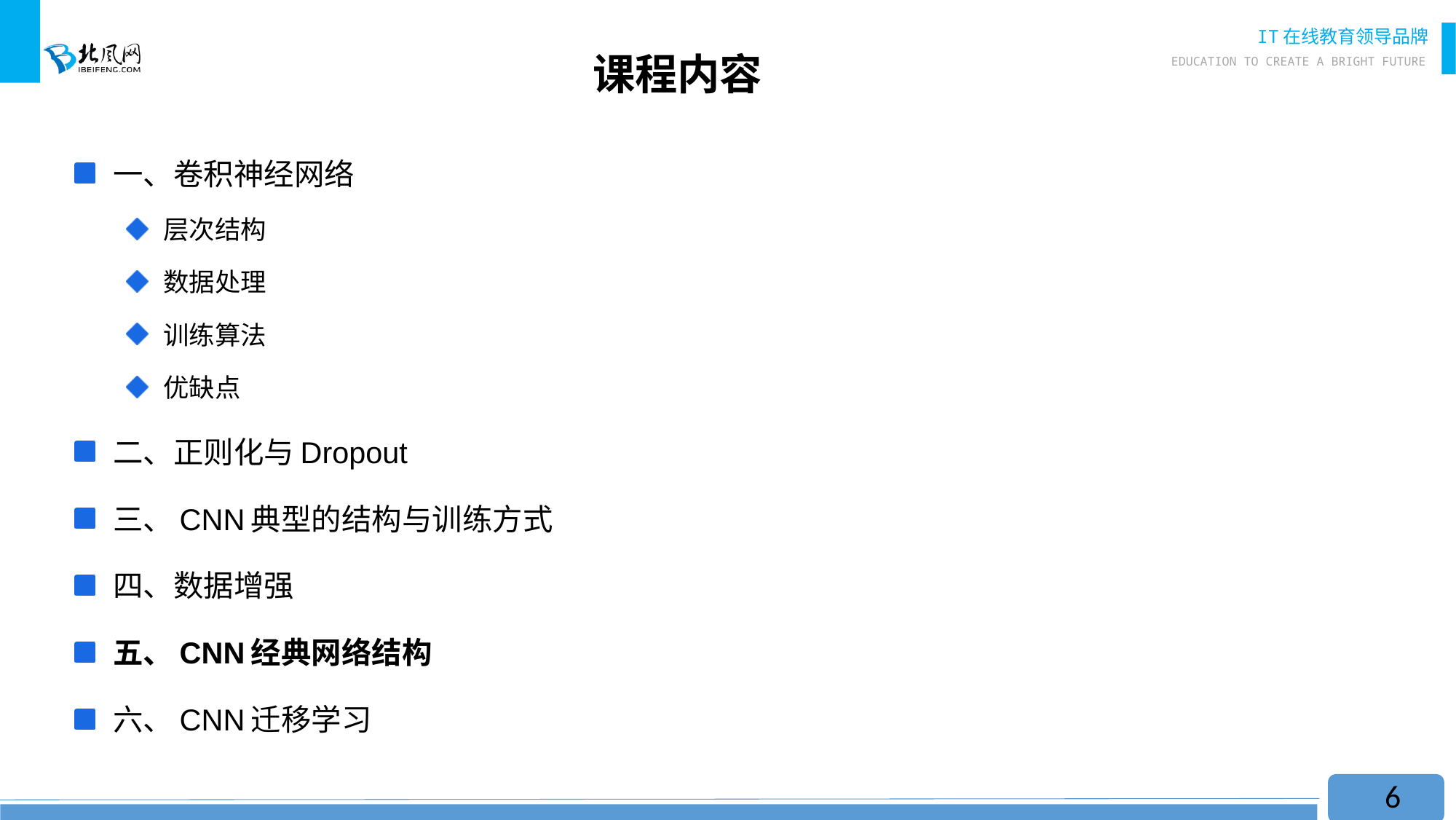

# 课程内容
 一、卷积神经网络
 层次结构
 数据处理
 训练算法
 优缺点
 二、正则化与Dropout
 三、CNN典型的结构与训练方式
 四、数据增强
 五、CNN经典网络结构
 六、CNN迁移学习